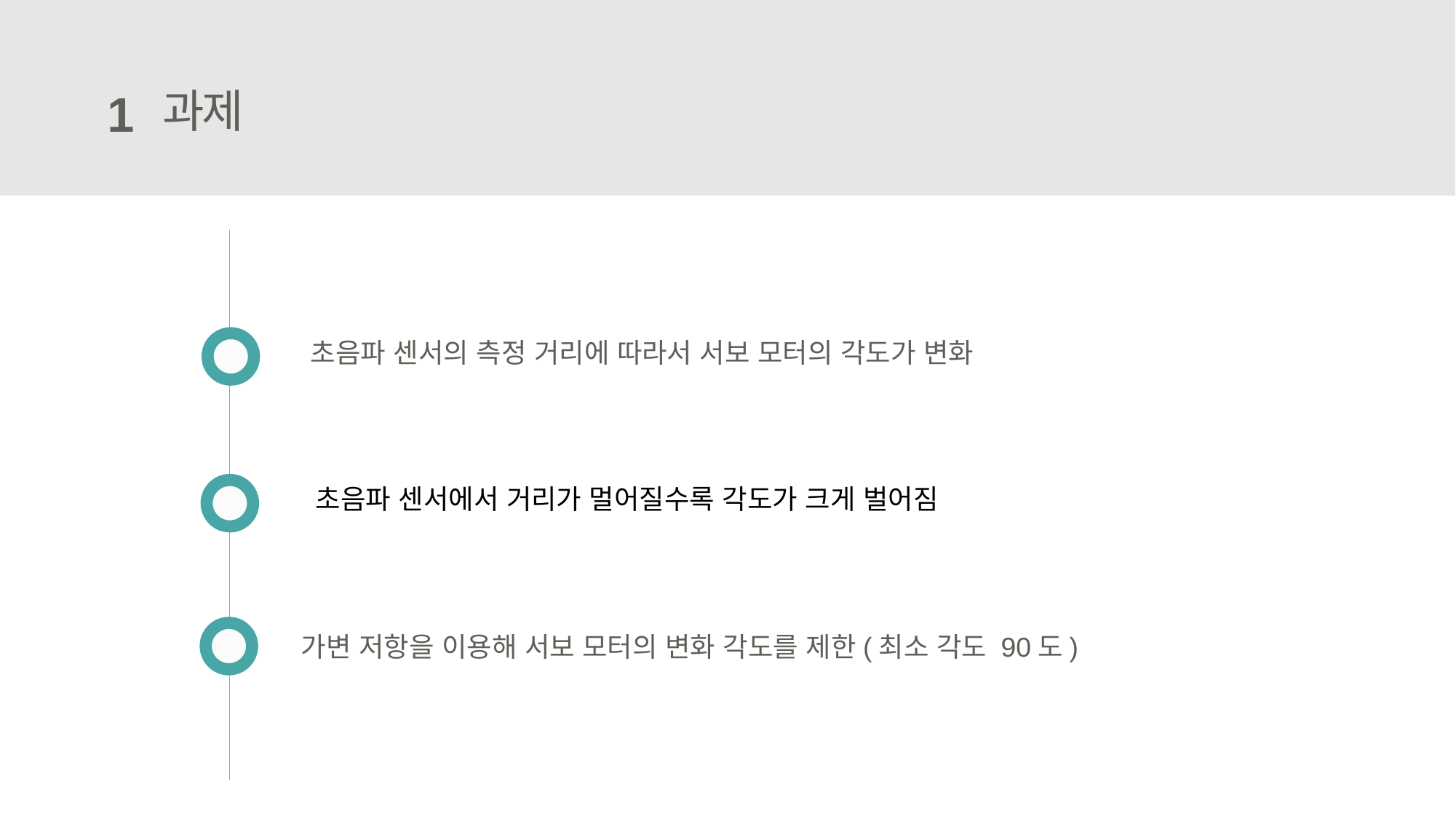

과제
1
초음파 센서의 측정 거리에 따라서 서보 모터의 각도가 변화

초음파 센서에서 거리가 멀어질수록 각도가 크게 벌어짐

가변 저항을 이용해 서보 모터의 변화 각도를 제한(최소 각도 90도)